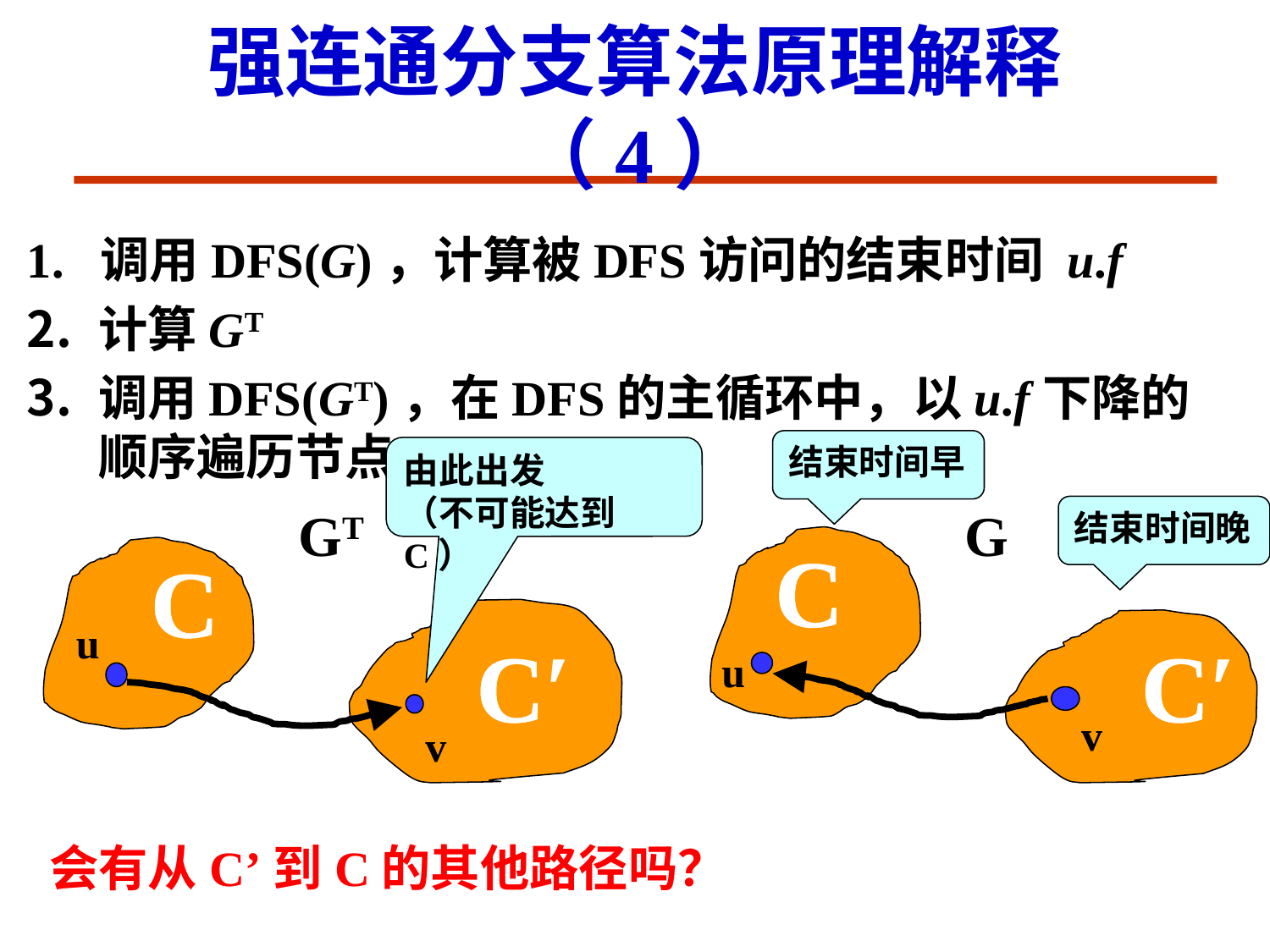

# 强连通分支算法原理解释（4）
1.  调用DFS(G)，计算被DFS访问的结束时间 u.f
计算GT
调用DFS(GT)，在DFS的主循环中，以u.f下降的顺序遍历节点

结束时间早
由此出发
（不可能达到C）

GT
G
结束时间晚

C

C

u

C′
C′
u

v
v
会有从C’到C的其他路径吗？